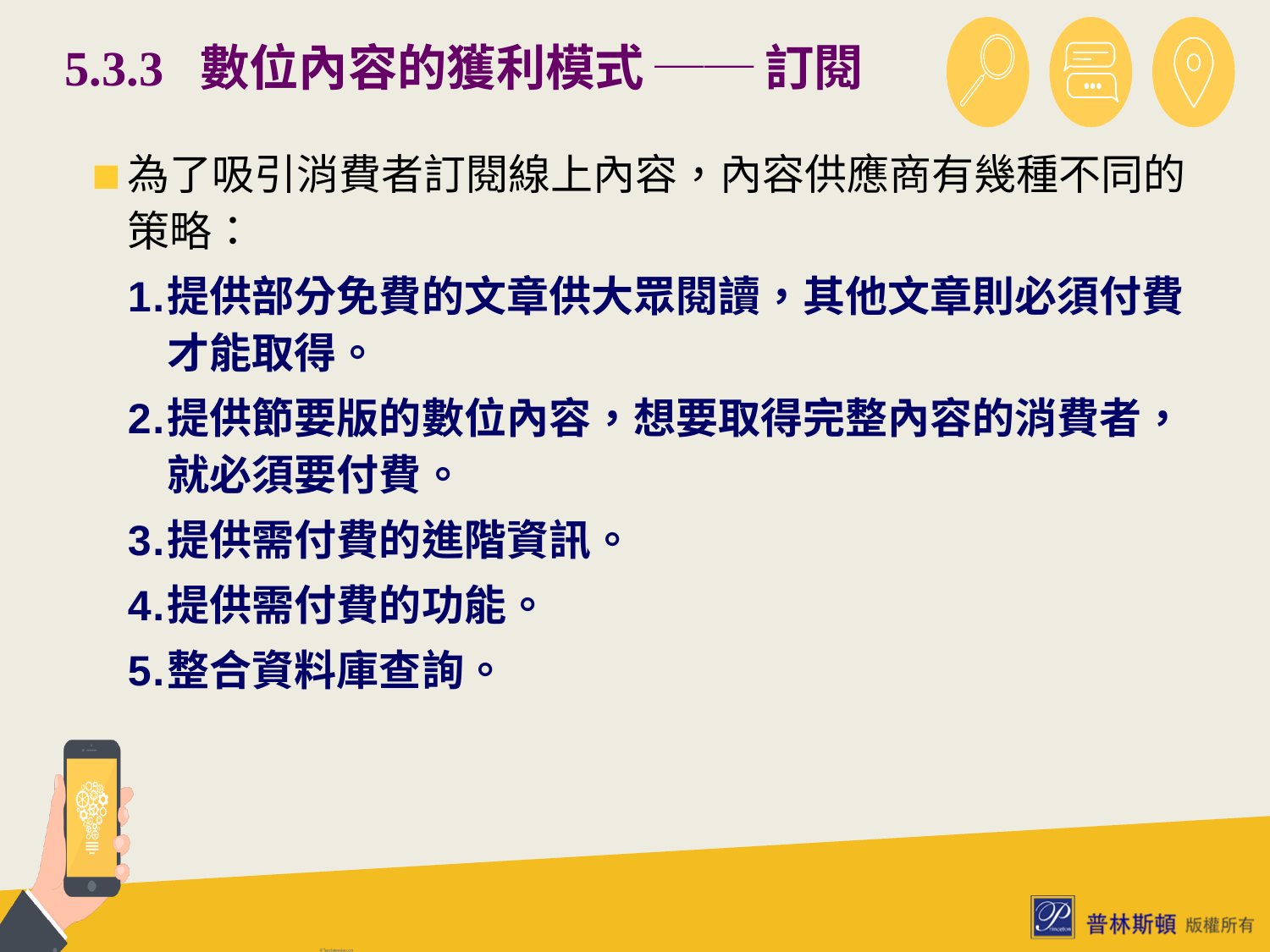

# 5.3.3  數位內容的獲利模式 ── 訂閱
為了吸引消費者訂閱線上內容，內容供應商有幾種不同的策略：
提供部分免費的文章供大眾閱讀，其他文章則必須付費才能取得。
提供節要版的數位內容，想要取得完整內容的消費者，就必須要付費。
提供需付費的進階資訊。
提供需付費的功能。
整合資料庫查詢。